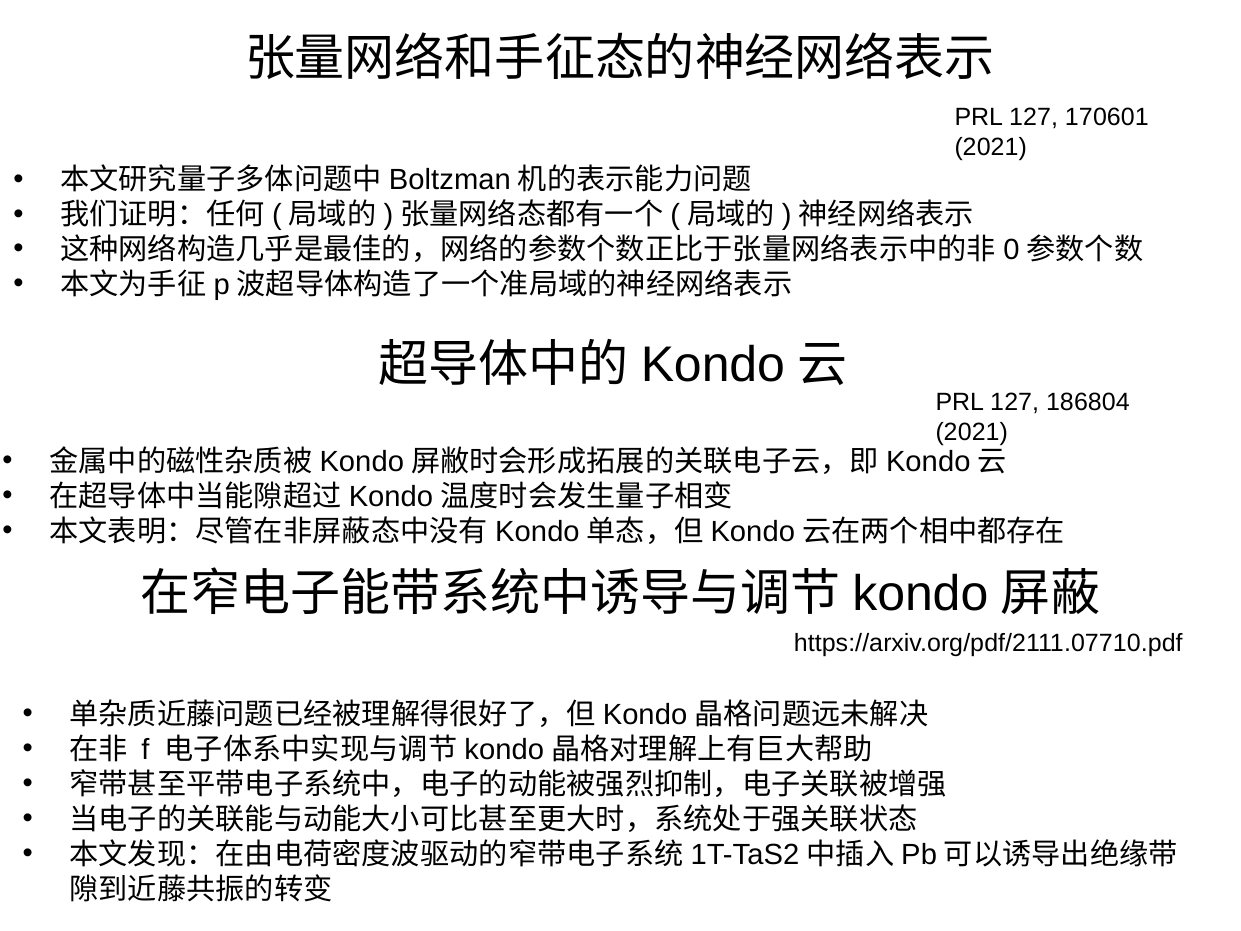

张量网络和手征态的神经网络表示
PRL 127, 170601 (2021)
本文研究量子多体问题中Boltzman机的表示能力问题
我们证明：任何(局域的)张量网络态都有一个(局域的)神经网络表示
这种网络构造几乎是最佳的，网络的参数个数正比于张量网络表示中的非0参数个数
本文为手征p波超导体构造了一个准局域的神经网络表示
超导体中的Kondo云
PRL 127, 186804 (2021)
金属中的磁性杂质被Kondo屏敝时会形成拓展的关联电子云，即Kondo云
在超导体中当能隙超过Kondo温度时会发生量子相变
本文表明：尽管在非屏蔽态中没有Kondo单态，但Kondo云在两个相中都存在
在窄电子能带系统中诱导与调节kondo屏蔽
https://arxiv.org/pdf/2111.07710.pdf
单杂质近藤问题已经被理解得很好了，但Kondo晶格问题远未解决
在非 f 电子体系中实现与调节kondo晶格对理解上有巨大帮助
窄带甚至平带电子系统中，电子的动能被强烈抑制，电子关联被增强
当电子的关联能与动能大小可比甚至更大时，系统处于强关联状态
本文发现：在由电荷密度波驱动的窄带电子系统1T-TaS2中插入Pb可以诱导出绝缘带隙到近藤共振的转变